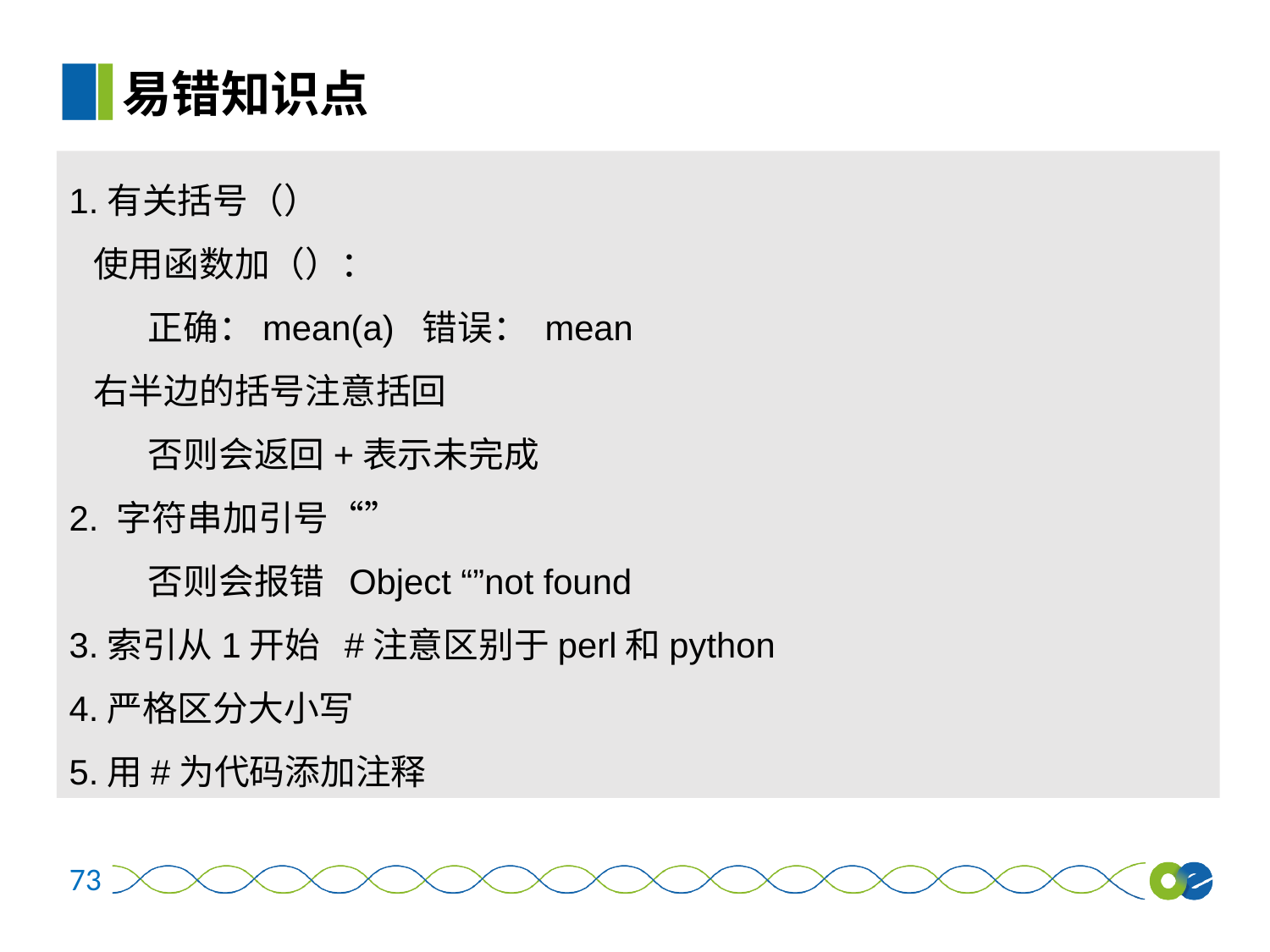

易错知识点
1.有关括号（）
  使用函数加（）：
         正确：mean(a)  错误： mean
  右半边的括号注意括回
         否则会返回+表示未完成
2. 字符串加引号“”
         否则会报错  Object “”not found
3.索引从1开始  #注意区别于perl和python
4.严格区分大小写
5.用#为代码添加注释
73